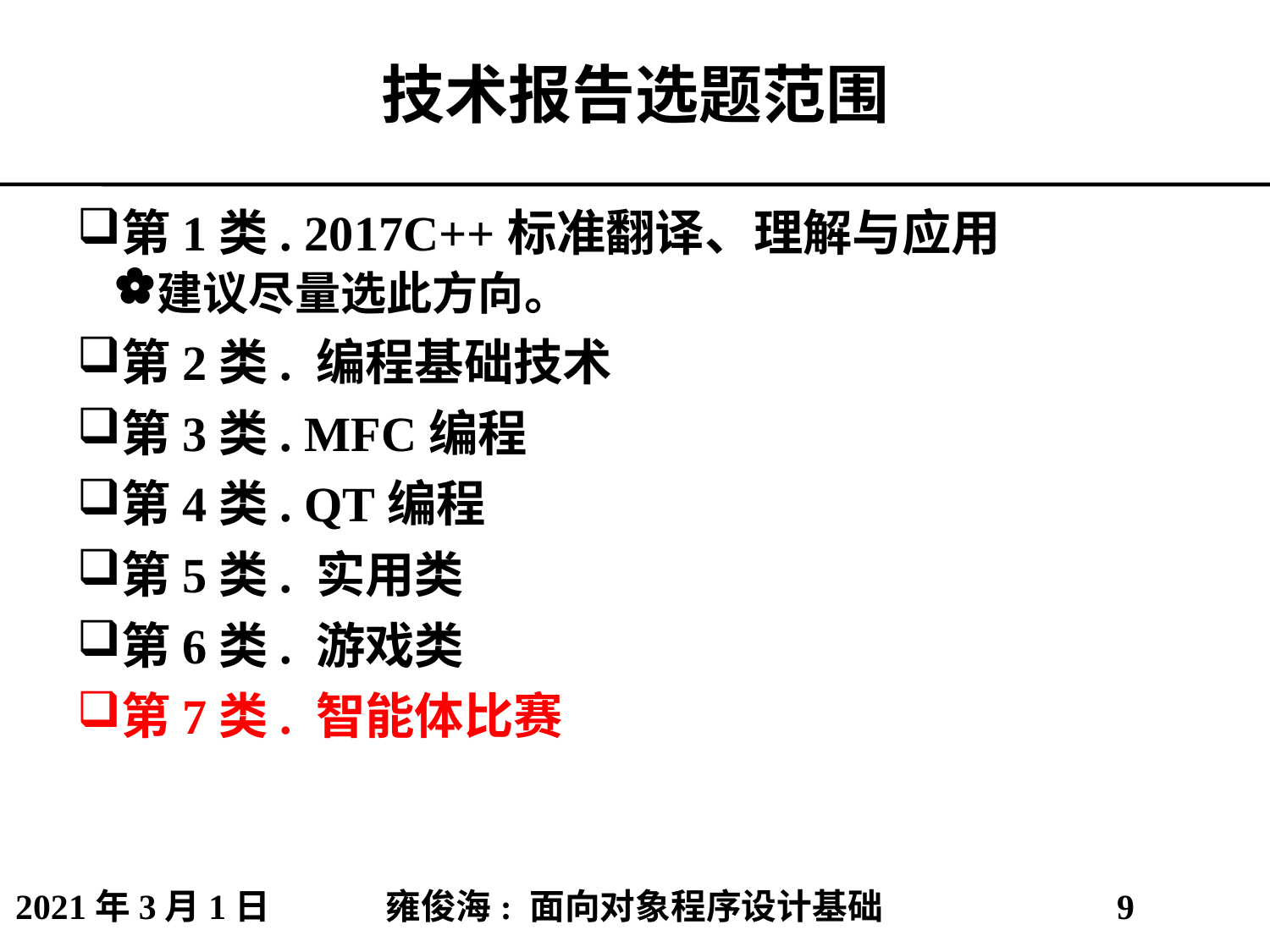

# 技术报告选题范围

第1类. 2017C++标准翻译、理解与应用
建议尽量选此方向。
第2类. 编程基础技术
第3类. MFC编程
第4类. QT编程
第5类. 实用类
第6类. 游戏类
第7类. 智能体比赛
2021年3月1日
雍俊海: 面向对象程序设计基础
9